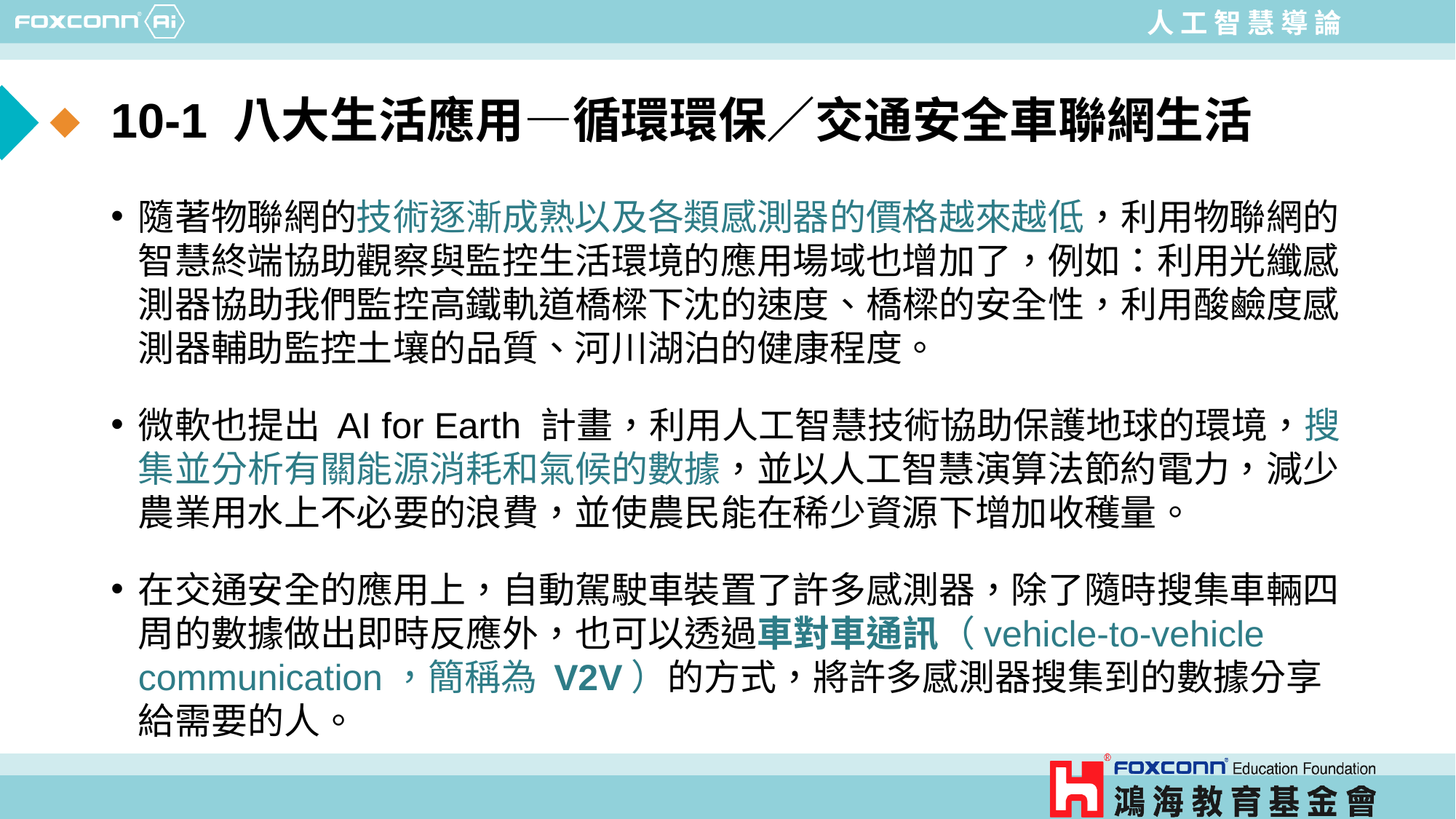

# 10-1 八大生活應用—循環環保／交通安全車聯網生活
隨著物聯網的技術逐漸成熟以及各類感測器的價格越來越低，利用物聯網的智慧終端協助觀察與監控生活環境的應用場域也增加了，例如：利用光纖感測器協助我們監控高鐵軌道橋樑下沈的速度、橋樑的安全性，利用酸鹼度感測器輔助監控土壤的品質、河川湖泊的健康程度。
微軟也提出 AI for Earth 計畫，利用人工智慧技術協助保護地球的環境，搜集並分析有關能源消耗和氣候的數據，並以人工智慧演算法節約電力，減少農業用水上不必要的浪費，並使農民能在稀少資源下增加收穫量。
在交通安全的應用上，自動駕駛車裝置了許多感測器，除了隨時搜集車輛四周的數據做出即時反應外，也可以透過車對車通訊（vehicle-to-vehicle communication，簡稱為 V2V）的方式，將許多感測器搜集到的數據分享給需要的人。